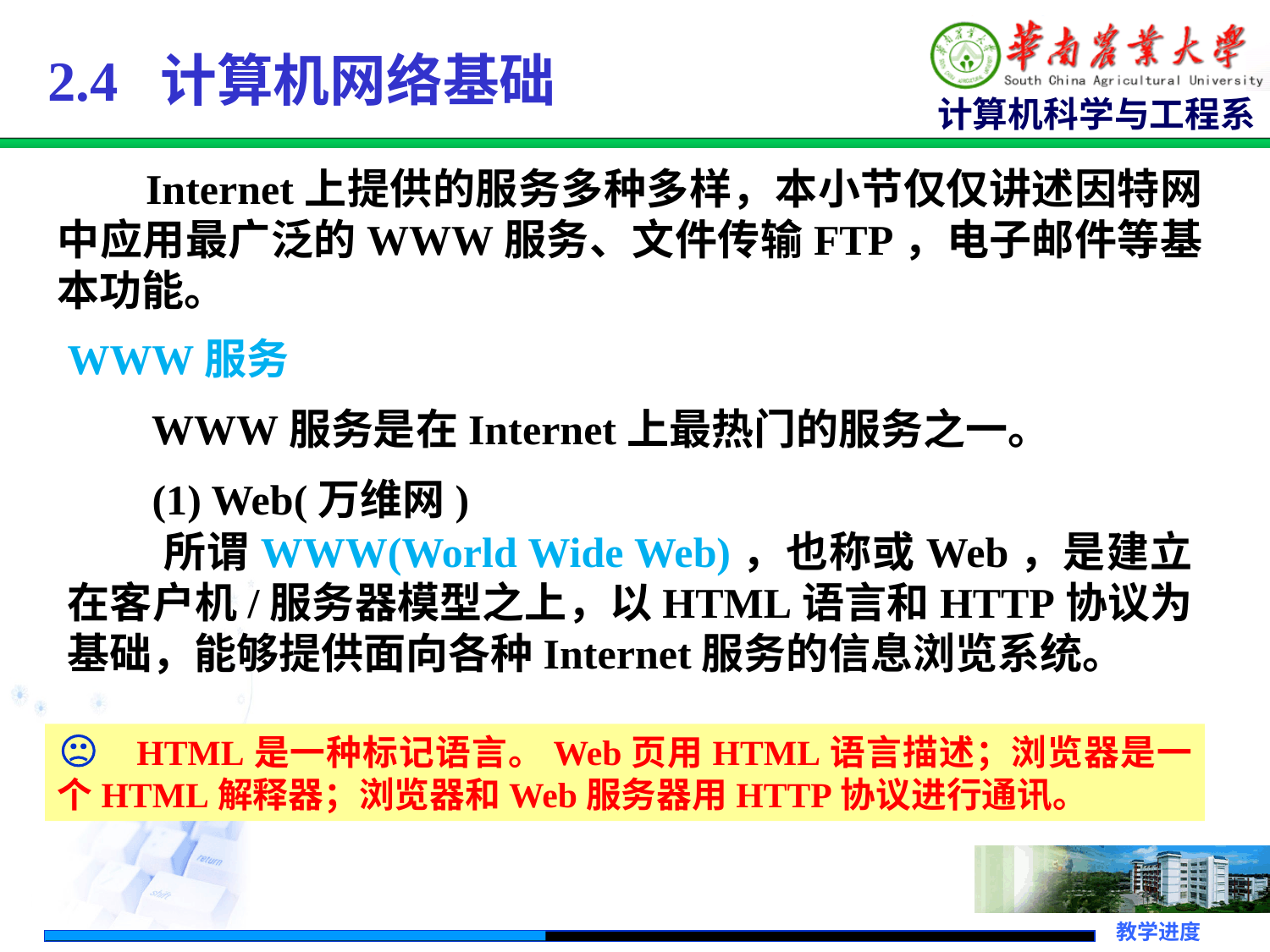

# 2.4  计算机网络基础
        Internet上提供的服务多种多样，本小节仅仅讲述因特网中应用最广泛的WWW服务、文件传输FTP，电子邮件等基本功能。
WWW服务
       WWW服务是在Internet上最热门的服务之一。
        (1) Web(万维网)
        所谓WWW(World Wide Web)，也称或Web，是建立在客户机/服务器模型之上，以HTML语言和HTTP协议为基础，能够提供面向各种Internet服务的信息浏览系统。
        HTML是一种标记语言。Web页用HTML语言描述；浏览器是一个HTML解释器；浏览器和Web服务器用HTTP协议进行通讯。